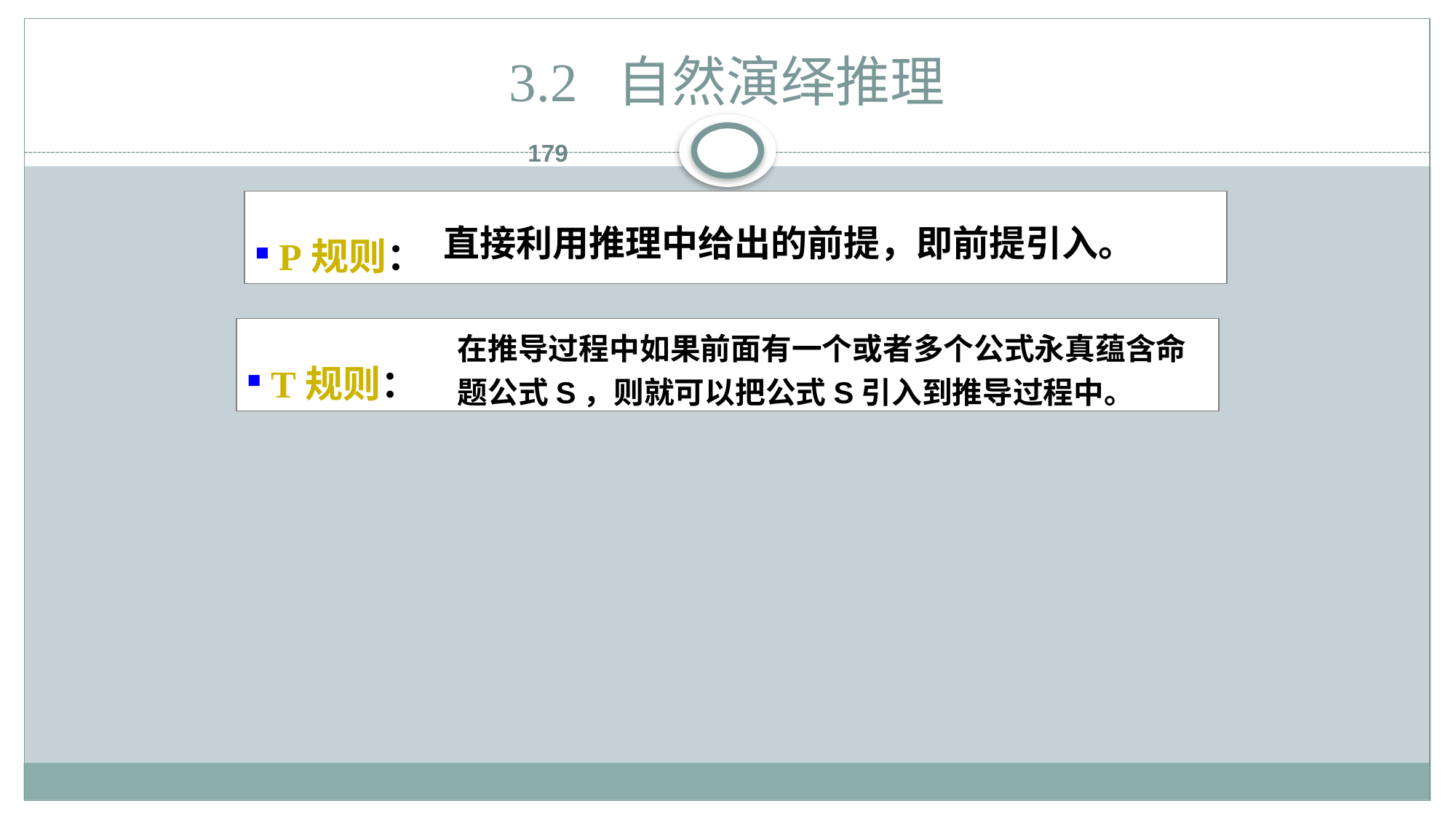

# 3.2  自然演绎推理
179

 P规则：
直接利用推理中给出的前提，即前提引入。
在推导过程中如果前面有一个或者多个公式永真蕴含命题公式S，则就可以把公式S引入到推导过程中。

 T规则：